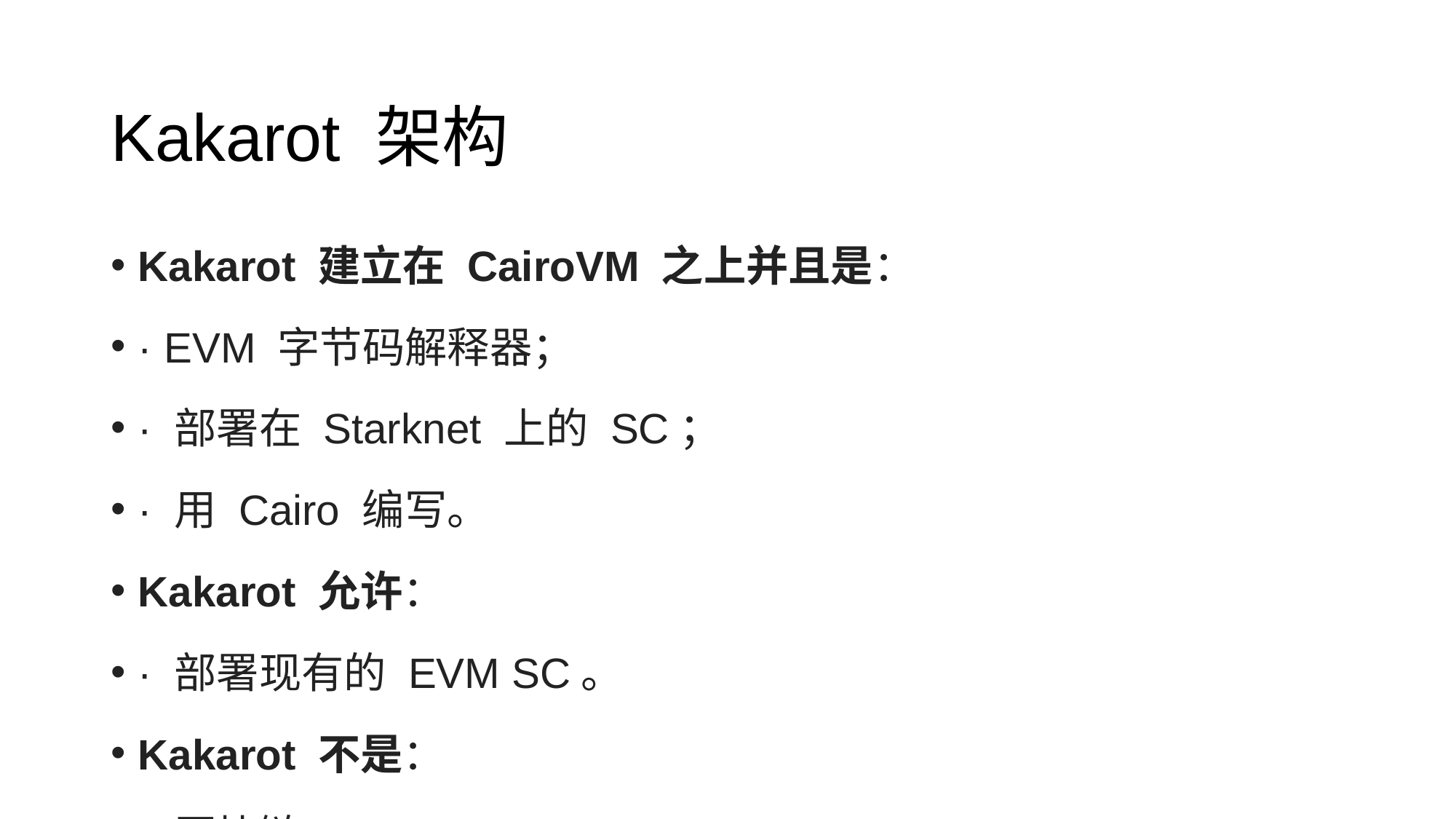

# Kakarot 架构
Kakarot 建立在 CairoVM 之上并且是：
· EVM 字节码解释器；
· 部署在 Starknet 上的 SC；
· 用 Cairo 编写。
Kakarot 允许：
· 部署现有的 EVM SC。
Kakarot 不是：
· 区块链；
· 编译器：不将 Solidity 代码转换为 Cairo。